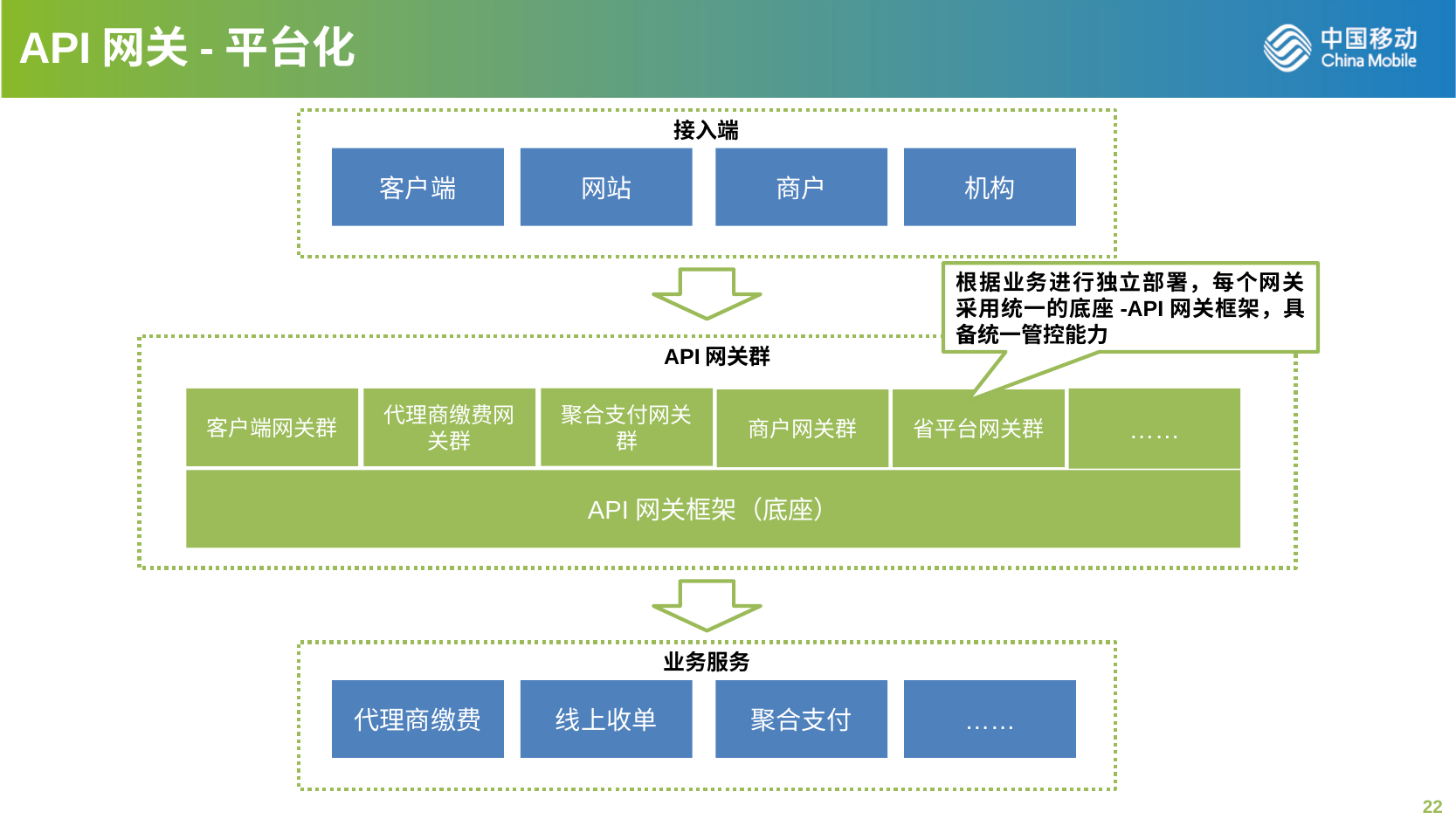

API网关-平台化
接入端
客户端
网站
商户
机构
根据业务进行独立部署，每个网关采用统一的底座-API网关框架，具备统一管控能力

API网关群
聚合支付网关群
代理商缴费网关群
……
客户端网关群
商户网关群
省平台网关群
API网关框架（底座）

业务服务
代理商缴费
线上收单
聚合支付
……